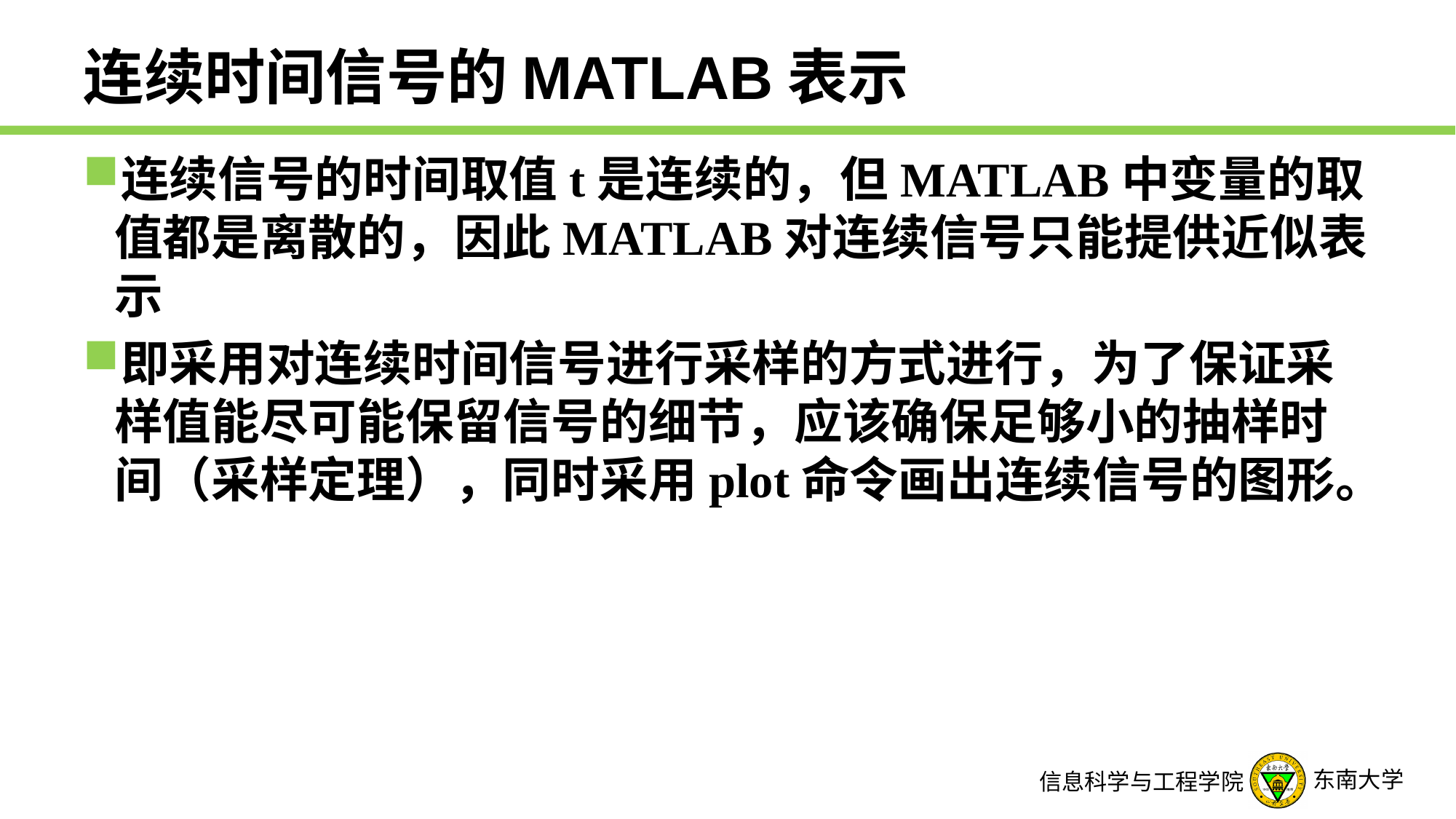

# 连续时间信号的MATLAB表示
连续信号的时间取值t是连续的，但MATLAB中变量的取值都是离散的，因此MATLAB对连续信号只能提供近似表示
即采用对连续时间信号进行采样的方式进行，为了保证采样值能尽可能保留信号的细节，应该确保足够小的抽样时间（采样定理），同时采用plot命令画出连续信号的图形。